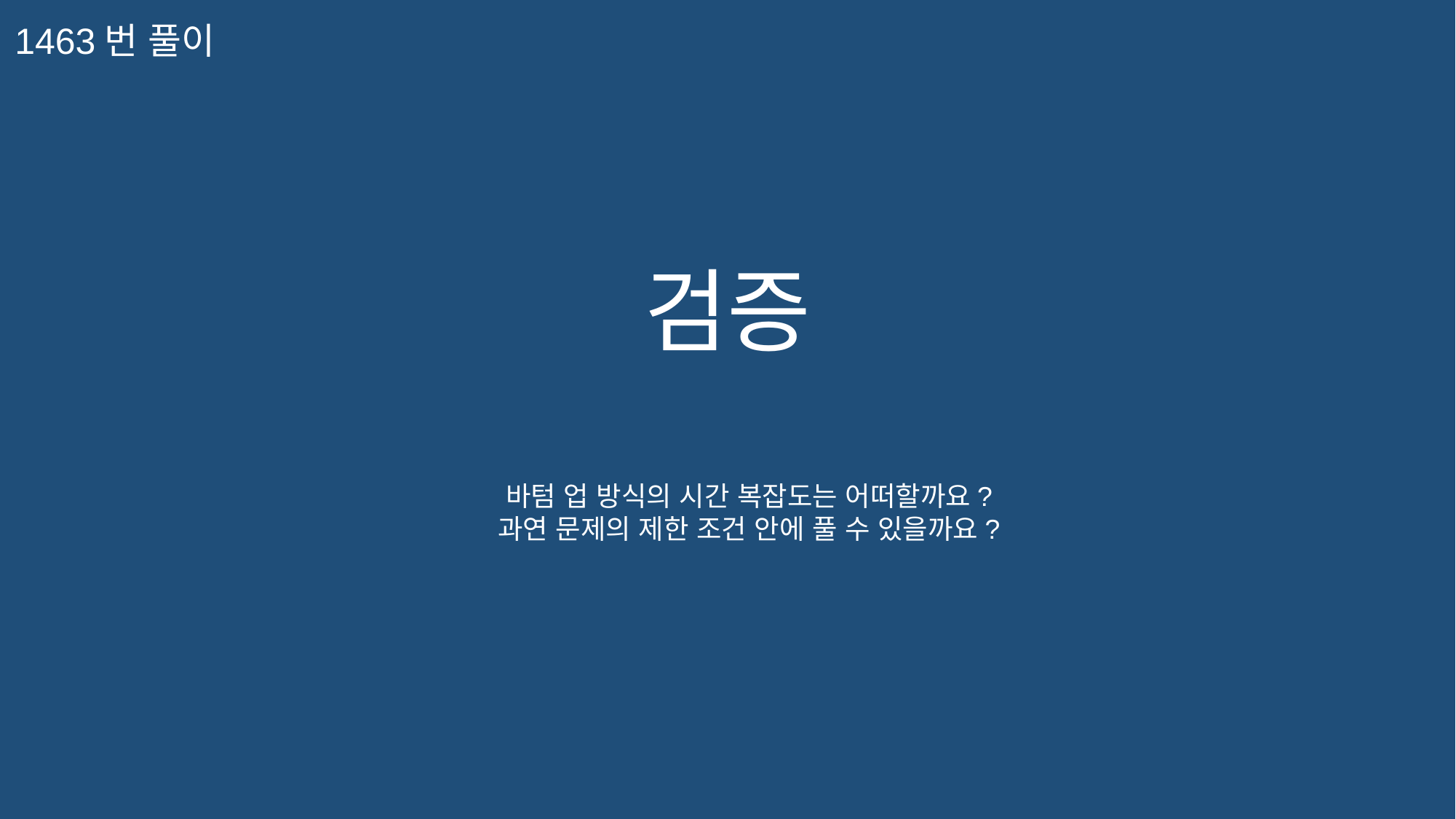

1463번 풀이
검증
바텀 업 방식의 시간 복잡도는 어떠할까요?
과연 문제의 제한 조건 안에 풀 수 있을까요?